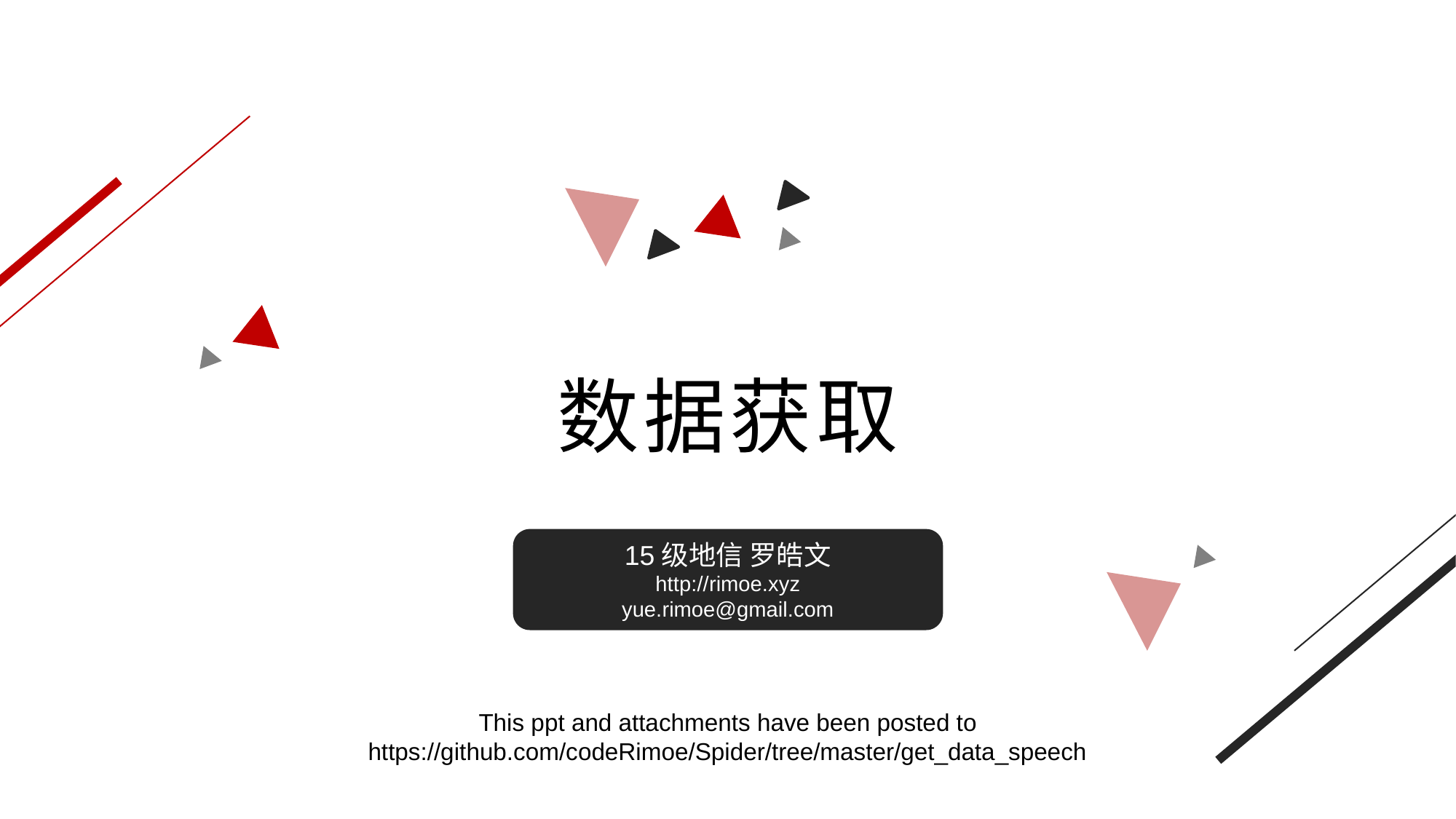

数据获取
15级地信 罗皓文
http://rimoe.xyz
yue.rimoe@gmail.com

This ppt and attachments have been posted to
https://github.com/codeRimoe/Spider/tree/master/get_data_speech